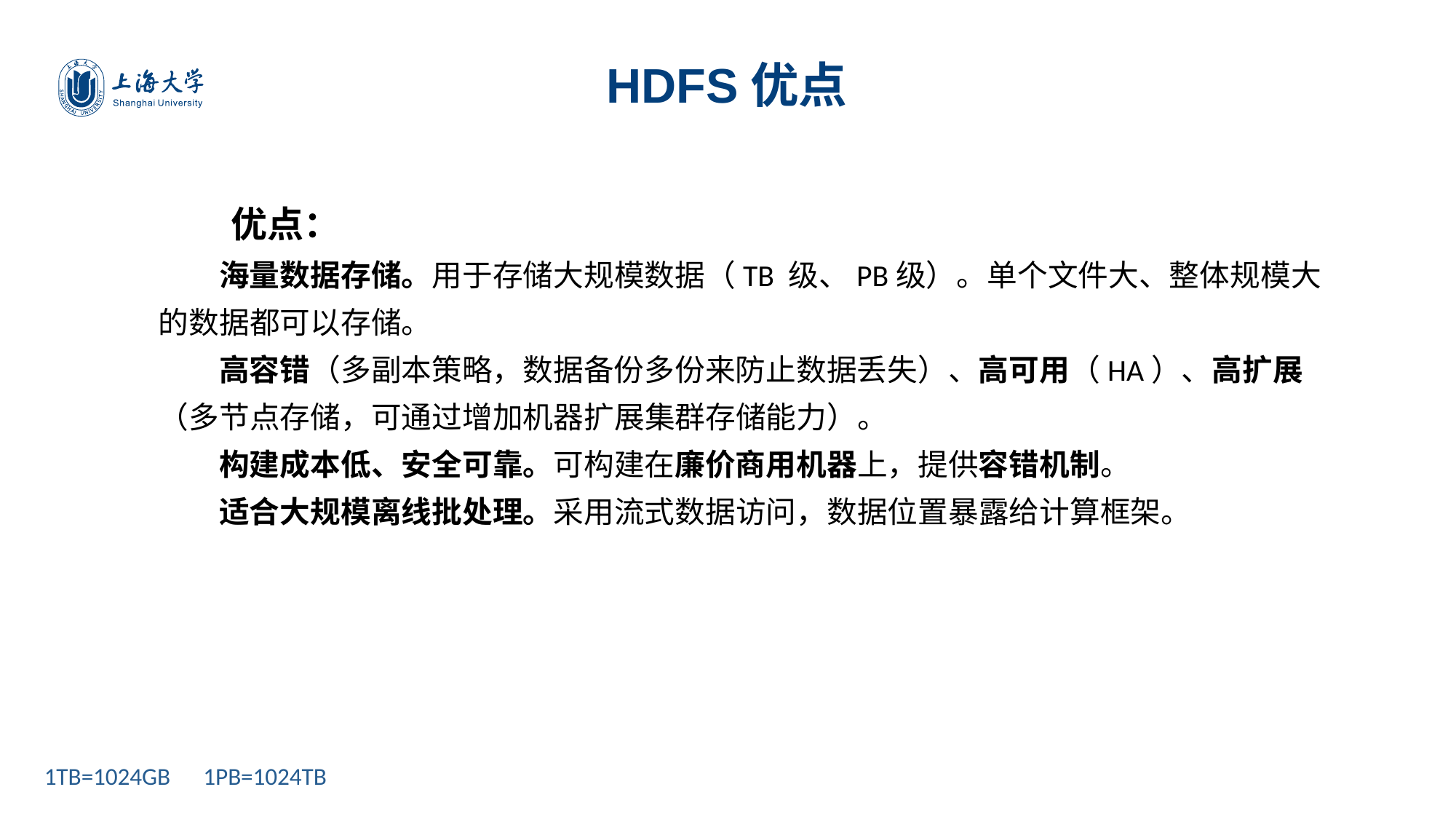

HDFS优点

优点：
海量数据存储。用于存储大规模数据（TB 级、PB级）。单个文件大、整体规模大的数据都可以存储。
高容错（多副本策略，数据备份多份来防止数据丢失）、高可用（HA）、高扩展（多节点存储，可通过增加机器扩展集群存储能力）。
构建成本低、安全可靠。可构建在廉价商用机器上，提供容错机制。
适合大规模离线批处理。采用流式数据访问，数据位置暴露给计算框架。
1TB=1024GB      1PB=1024TB